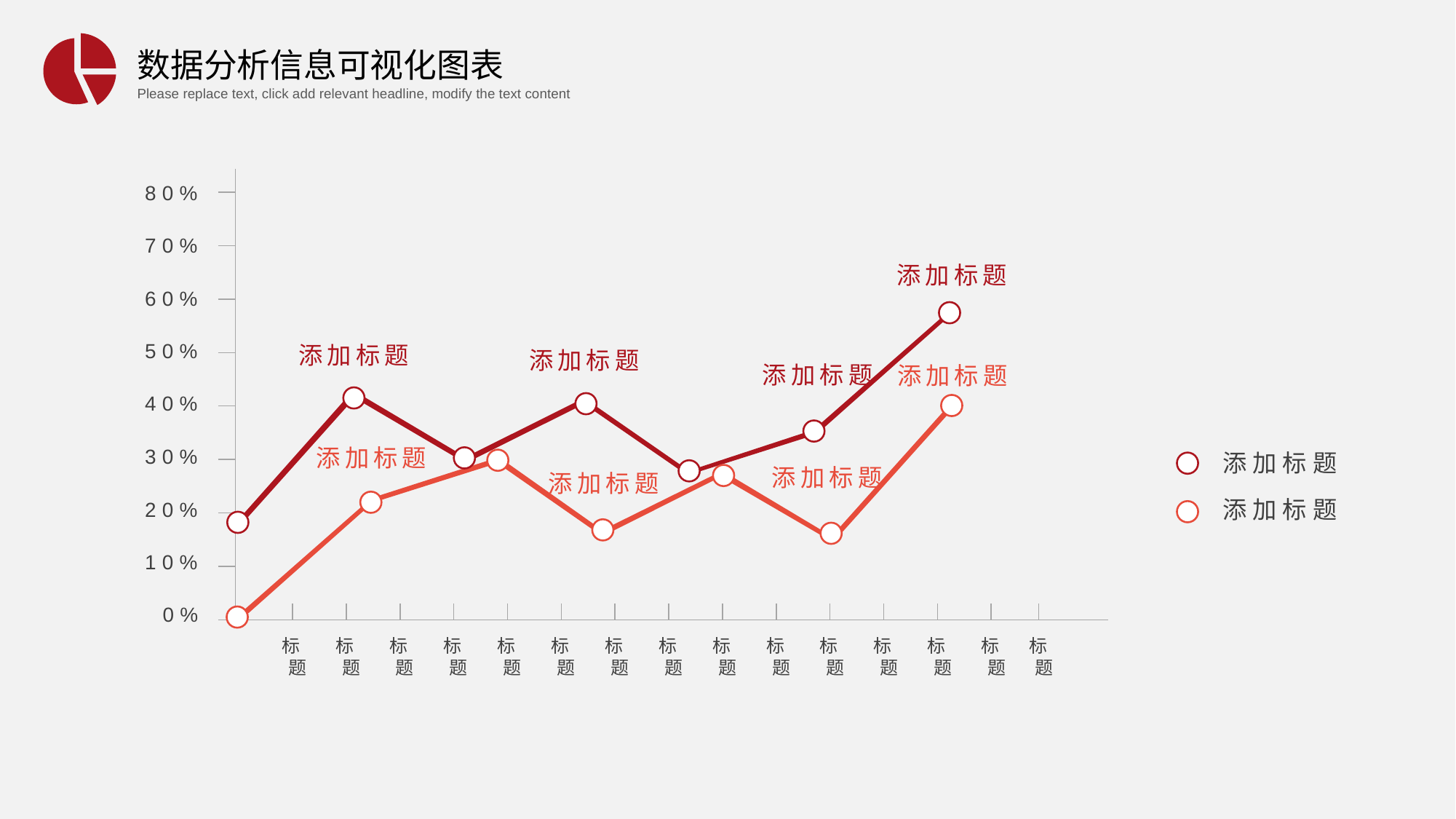

80%
70%
添加标题
60%

50%
添加标题
添加标题
添加标题
添加标题
40%

添加标题
30%
添加标题

添加标题

添加标题

添加标题
20%

10%
0%

标题
标题
标题
标题
标题
标题
标题
标题
标题
标题
标题
标题
标题
标题
标题